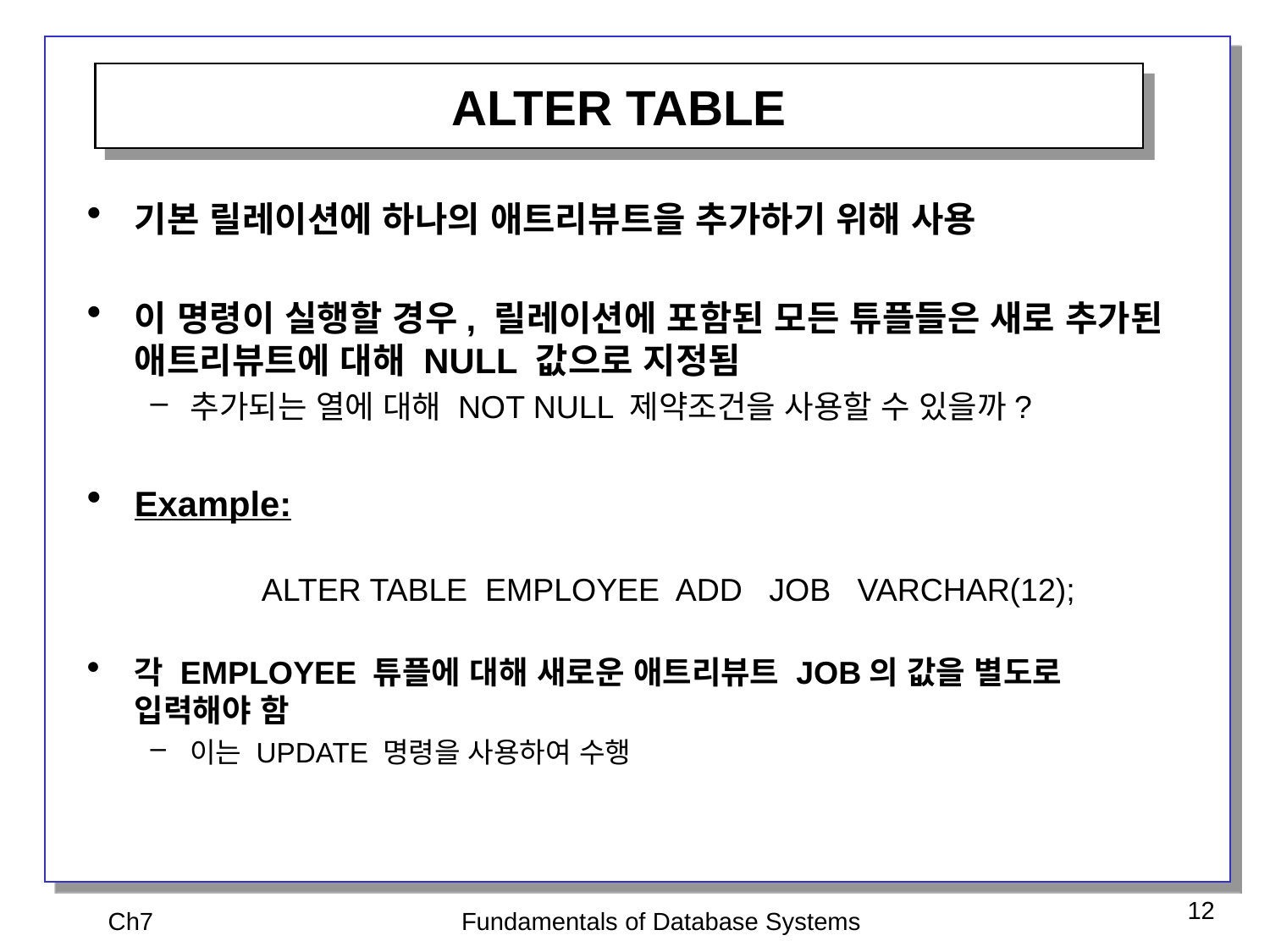

ALTER TABLE
기본 릴레이션에 하나의 애트리뷰트을 추가하기 위해 사용

이 명령이 실행할 경우, 릴레이션에 포함된 모든 튜플들은 새로 추가된 애트리뷰트에 대해 NULL 값으로 지정됨
추가되는 열에 대해 NOT NULL 제약조건을 사용할 수 있을까?

Example:
	ALTER TABLE  EMPLOYEE  ADD   JOB   VARCHAR(12);
각 EMPLOYEE 튜플에 대해 새로운 애트리뷰트 JOB의 값을 별도로 입력해야 함
이는 UPDATE 명령을 사용하여 수행
Ch7
Fundamentals of Database Systems
12